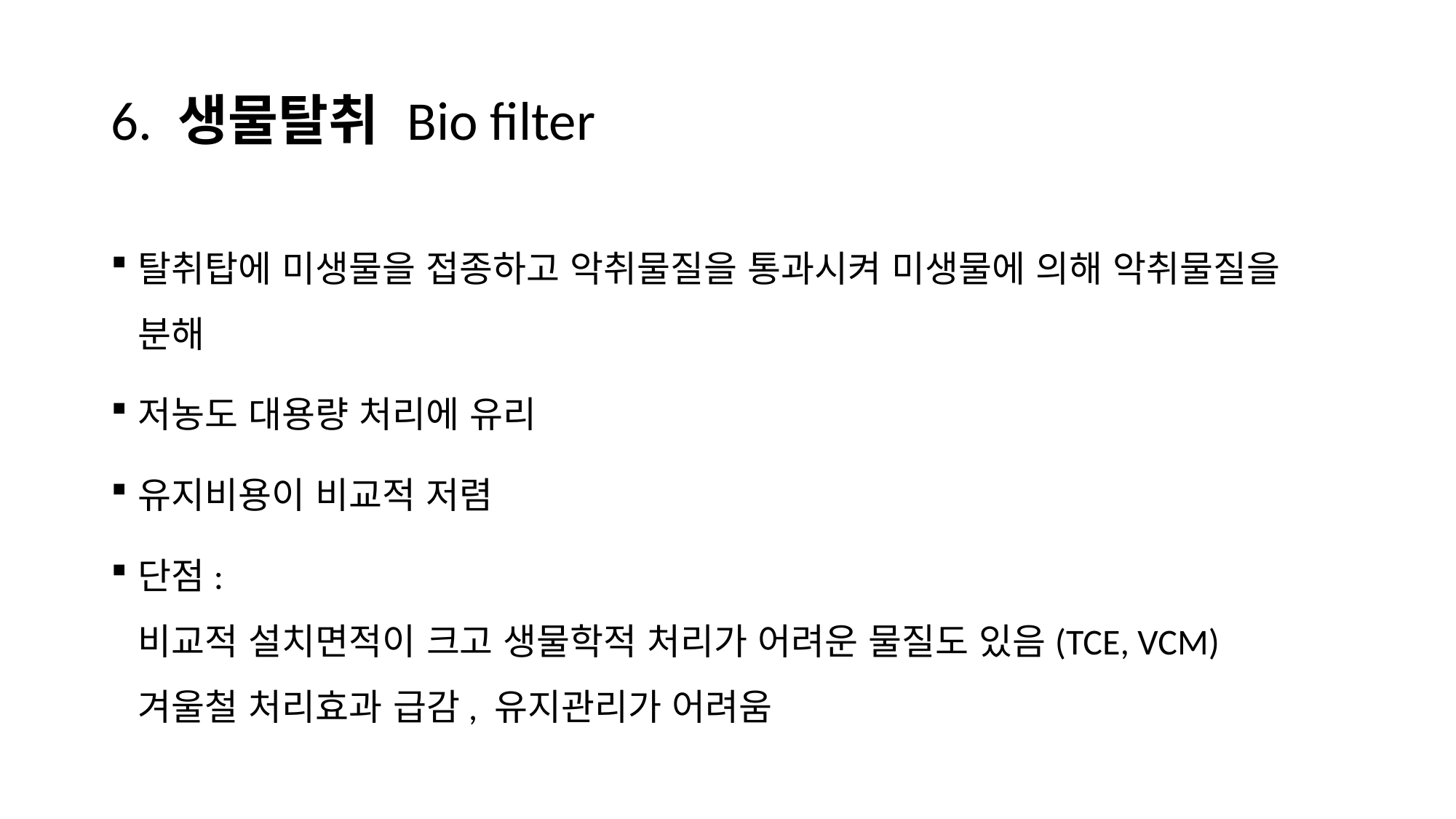

# 6. 생물탈취 Bio filter
탈취탑에 미생물을 접종하고 악취물질을 통과시켜 미생물에 의해 악취물질을 분해
저농도 대용량 처리에 유리
유지비용이 비교적 저렴
단점:
비교적 설치면적이 크고 생물학적 처리가 어려운 물질도 있음(TCE, VCM)
겨울철 처리효과 급감, 유지관리가 어려움